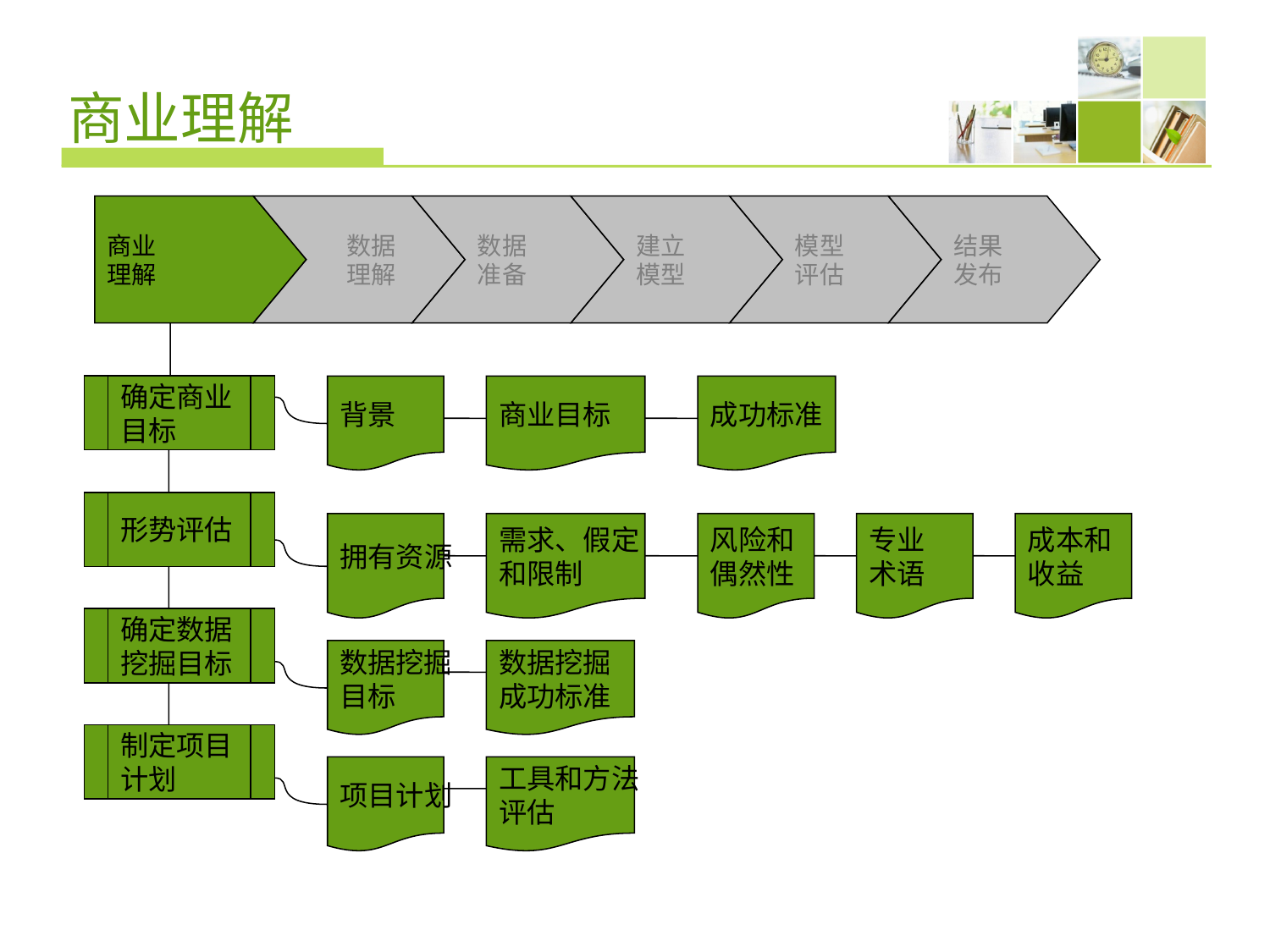

# 商业理解
商业
理解
    数据
    理解
数据
准备
建立
模型
模型
评估
结果
发布

确定商业
目标

背景
商业目标
成功标准

形势评估

拥有资源
需求、假定
和限制
风险和
偶然性
专业
术语
成本和
收益

确定数据
挖掘目标

数据挖掘
目标
数据挖掘
成功标准

制定项目
计划

项目计划
工具和方法
评估